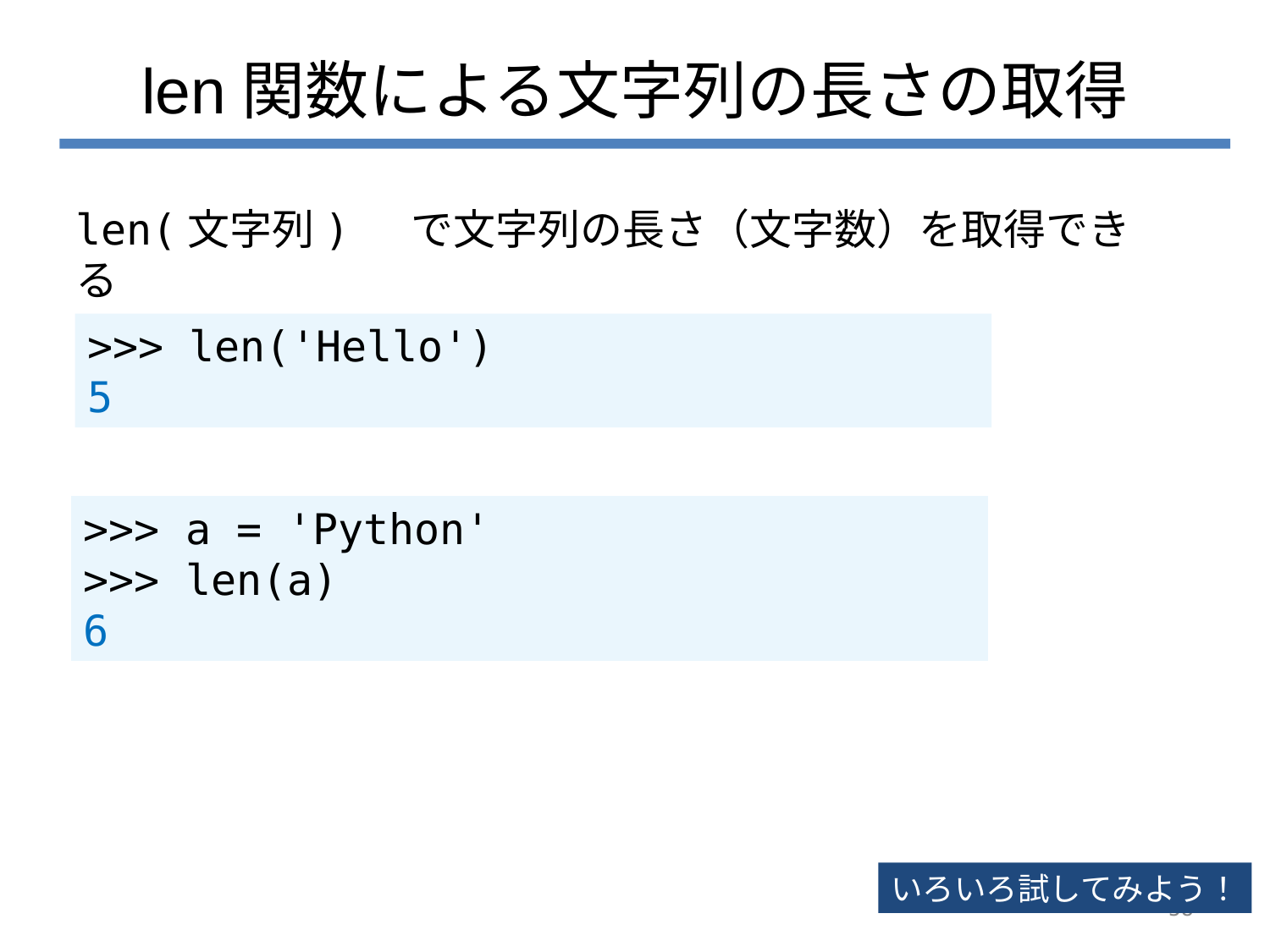

# len関数による文字列の長さの取得
len(文字列)  で文字列の長さ（文字数）を取得できる
>>> len('Hello')
5
>>> a = 'Python'
>>> len(a)
6
いろいろ試してみよう！
58